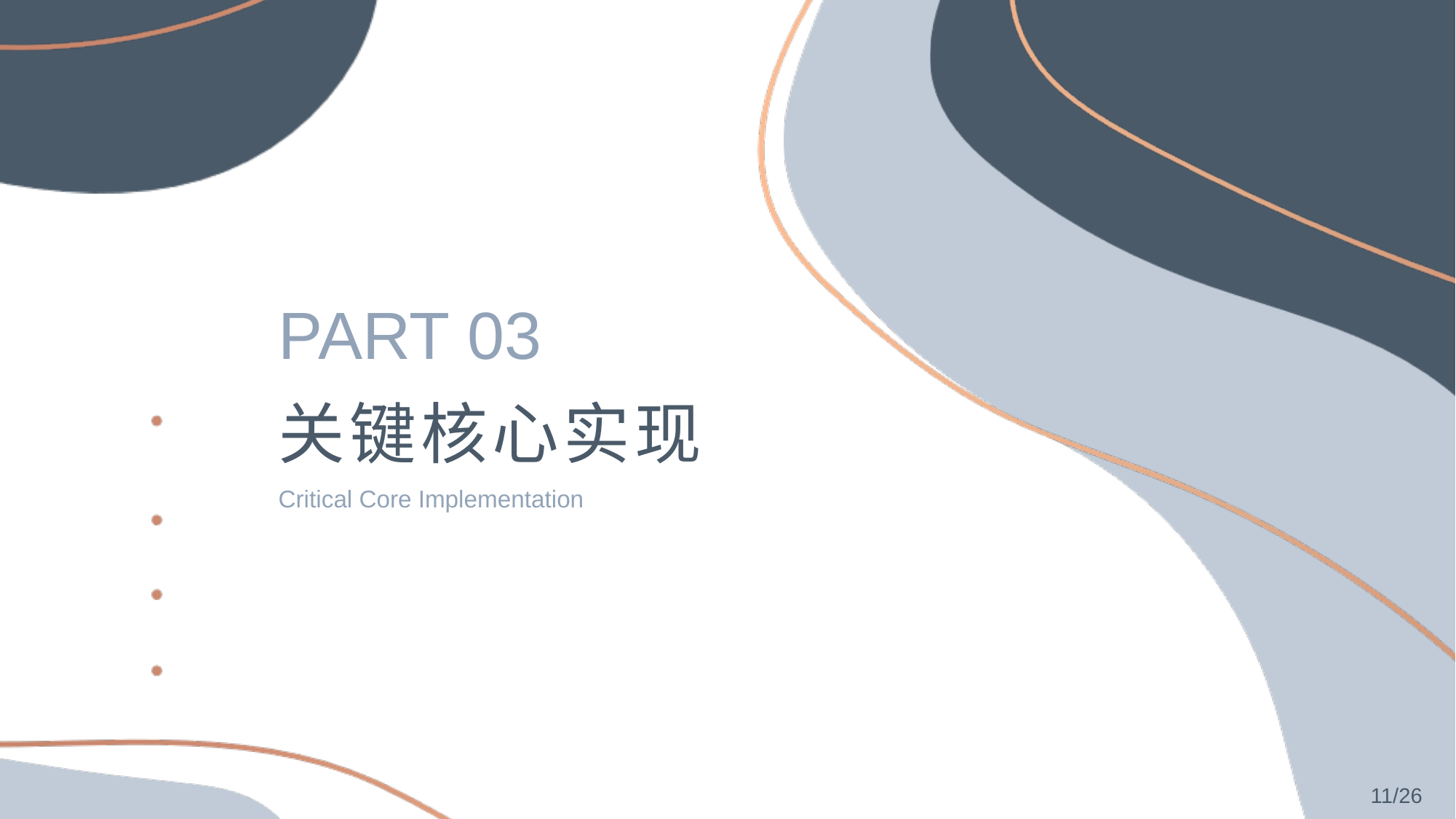

PART 03
关键核心实现
Critical Core Implementation
11/26